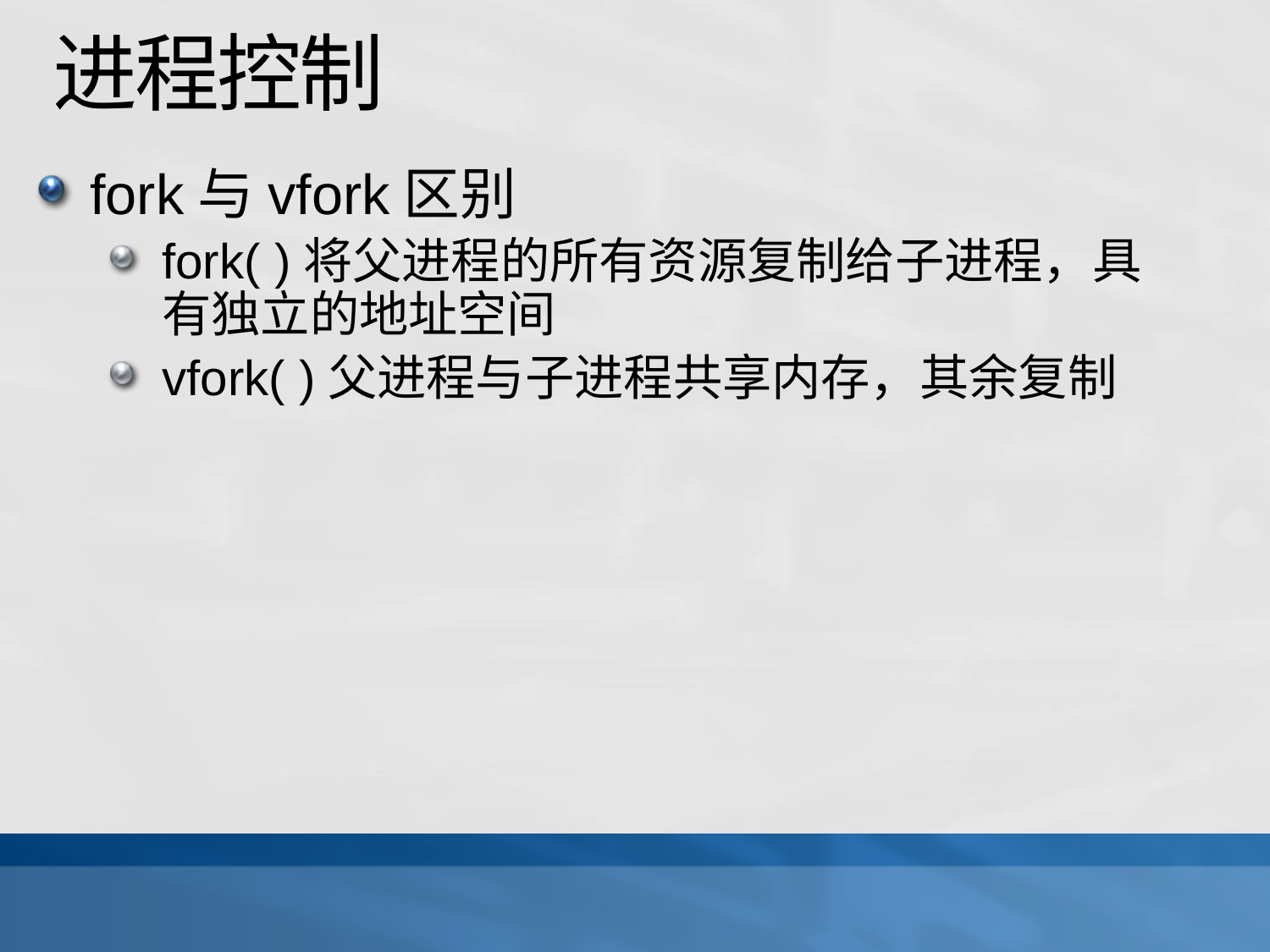

# 进程控制
fork与vfork区别
fork( )将父进程的所有资源复制给子进程，具有独立的地址空间
vfork( )父进程与子进程共享内存，其余复制